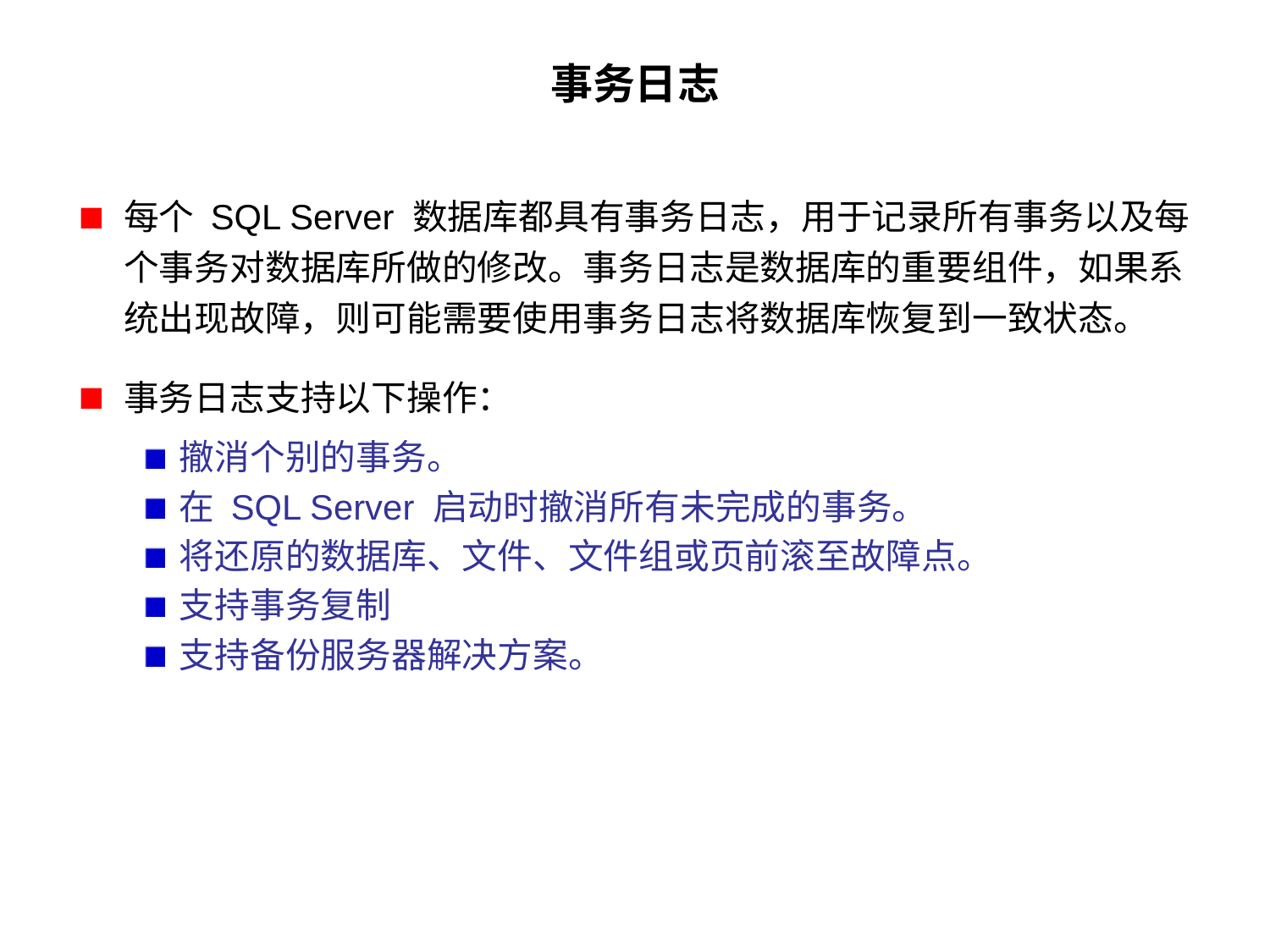

# 事务日志
每个 SQL Server 数据库都具有事务日志，用于记录所有事务以及每个事务对数据库所做的修改。事务日志是数据库的重要组件，如果系统出现故障，则可能需要使用事务日志将数据库恢复到一致状态。
事务日志支持以下操作：
撤消个别的事务。
在 SQL Server 启动时撤消所有未完成的事务。
将还原的数据库、文件、文件组或页前滚至故障点。
支持事务复制
支持备份服务器解决方案。